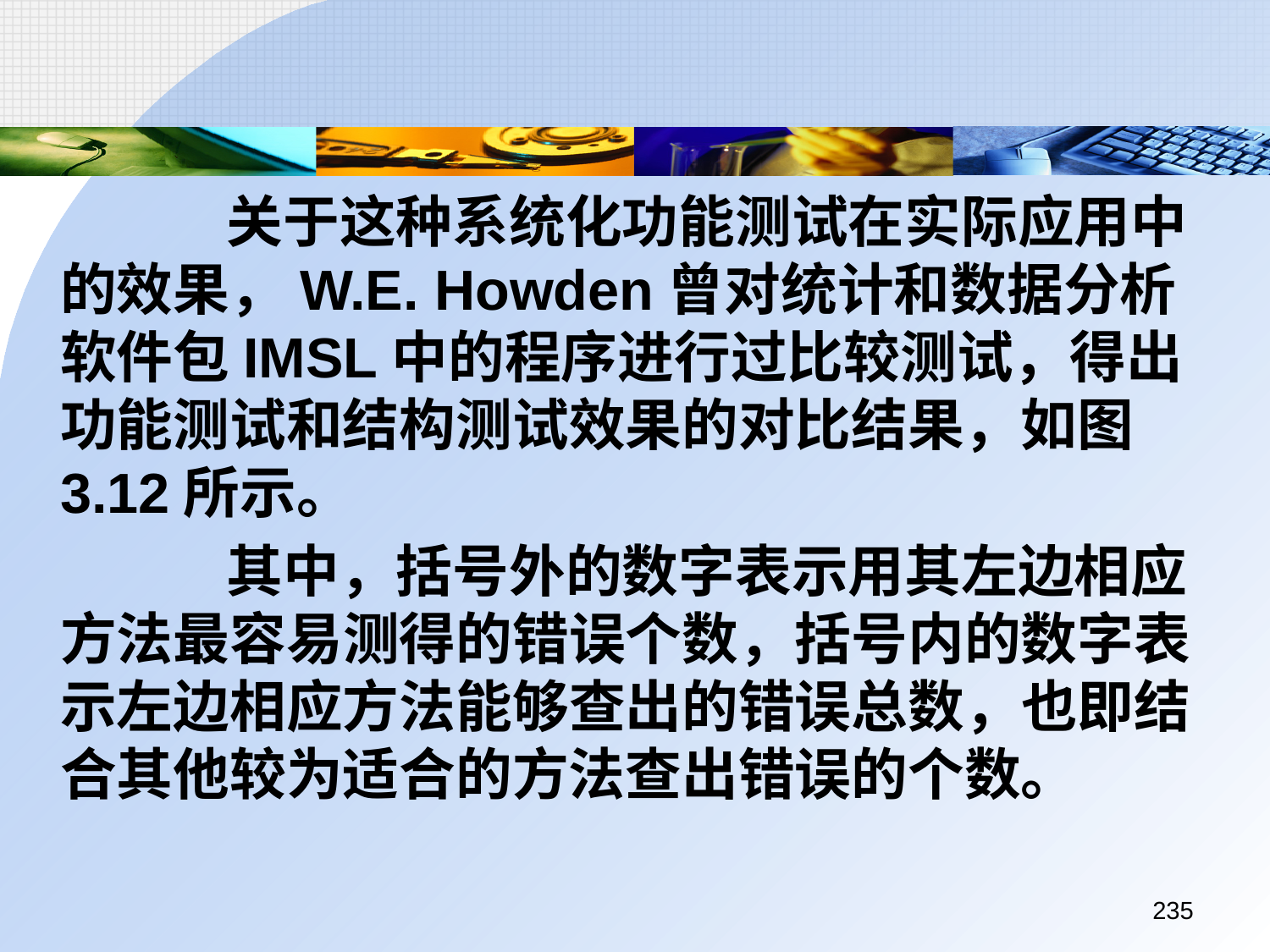

关于这种系统化功能测试在实际应用中的效果，W.E. Howden曾对统计和数据分析软件包IMSL中的程序进行过比较测试，得出功能测试和结构测试效果的对比结果，如图3.12所示。
		  其中，括号外的数字表示用其左边相应方法最容易测得的错误个数，括号内的数字表示左边相应方法能够查出的错误总数，也即结合其他较为适合的方法查出错误的个数。
235